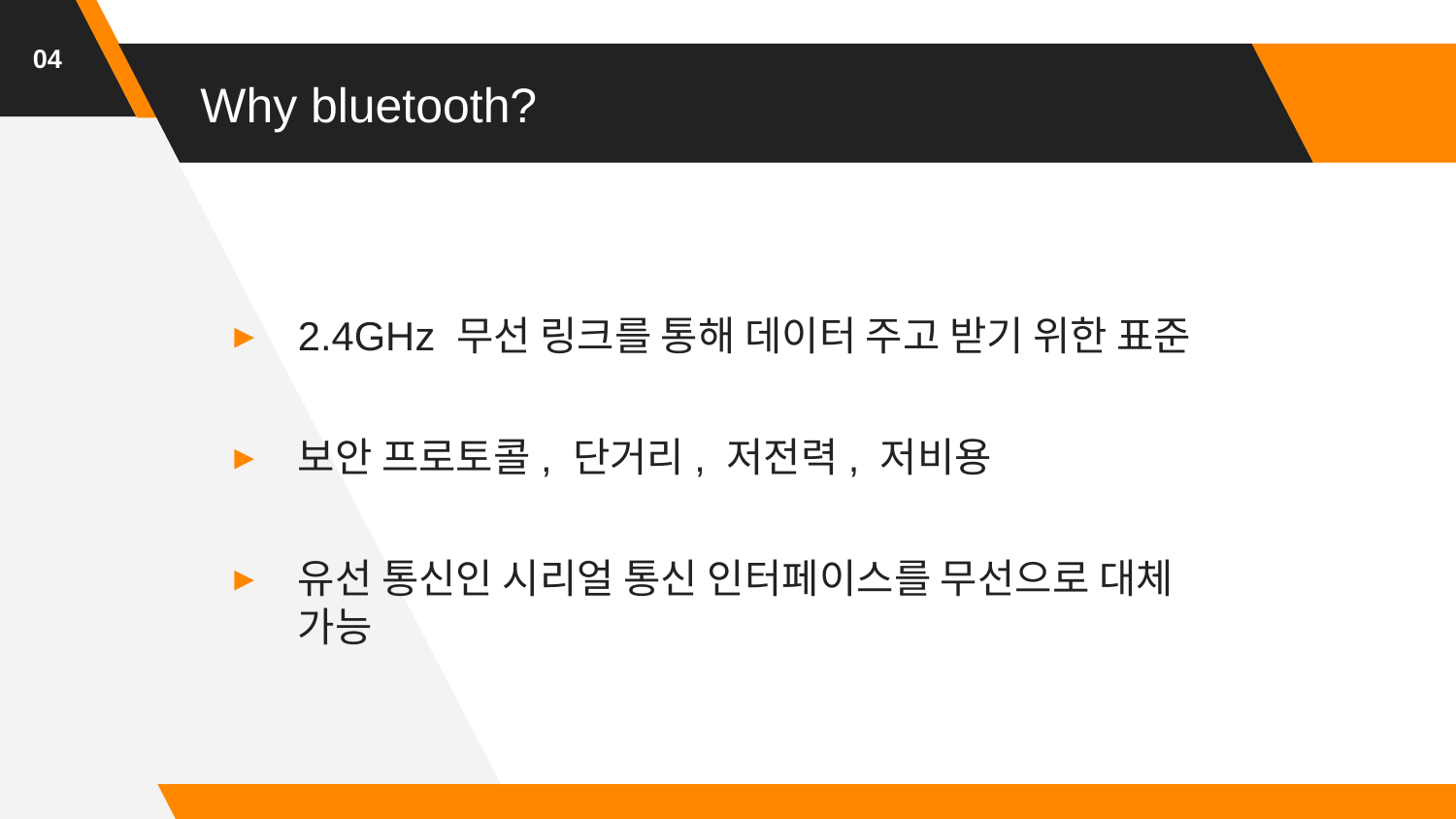

04
# Why bluetooth?
2.4GHz 무선 링크를 통해 데이터 주고 받기 위한 표준

보안 프로토콜, 단거리, 저전력, 저비용

유선 통신인 시리얼 통신 인터페이스를 무선으로 대체 가능